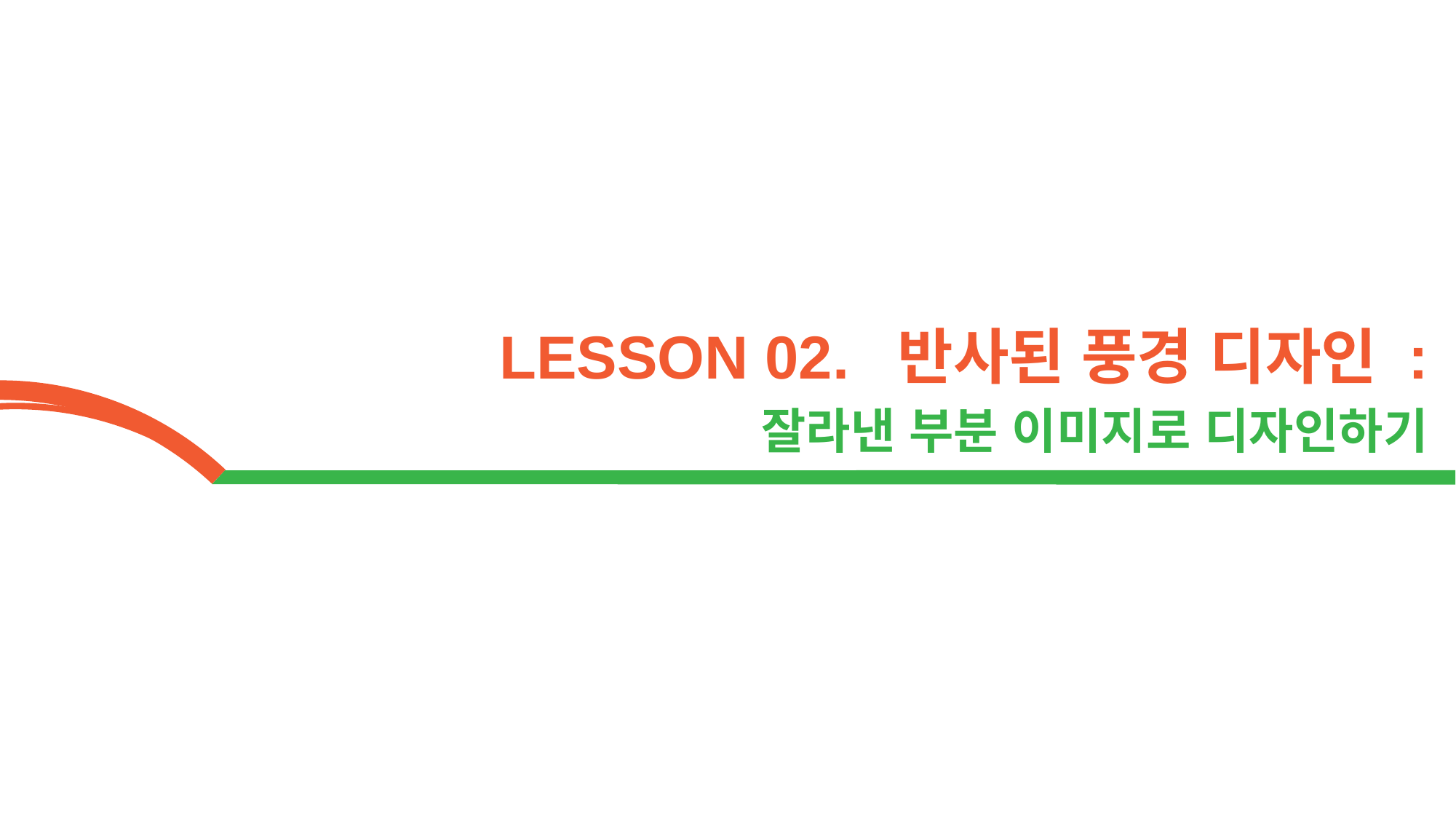

LESSON 02.  반사된 풍경 디자인 :
잘라낸 부분 이미지로 디자인하기